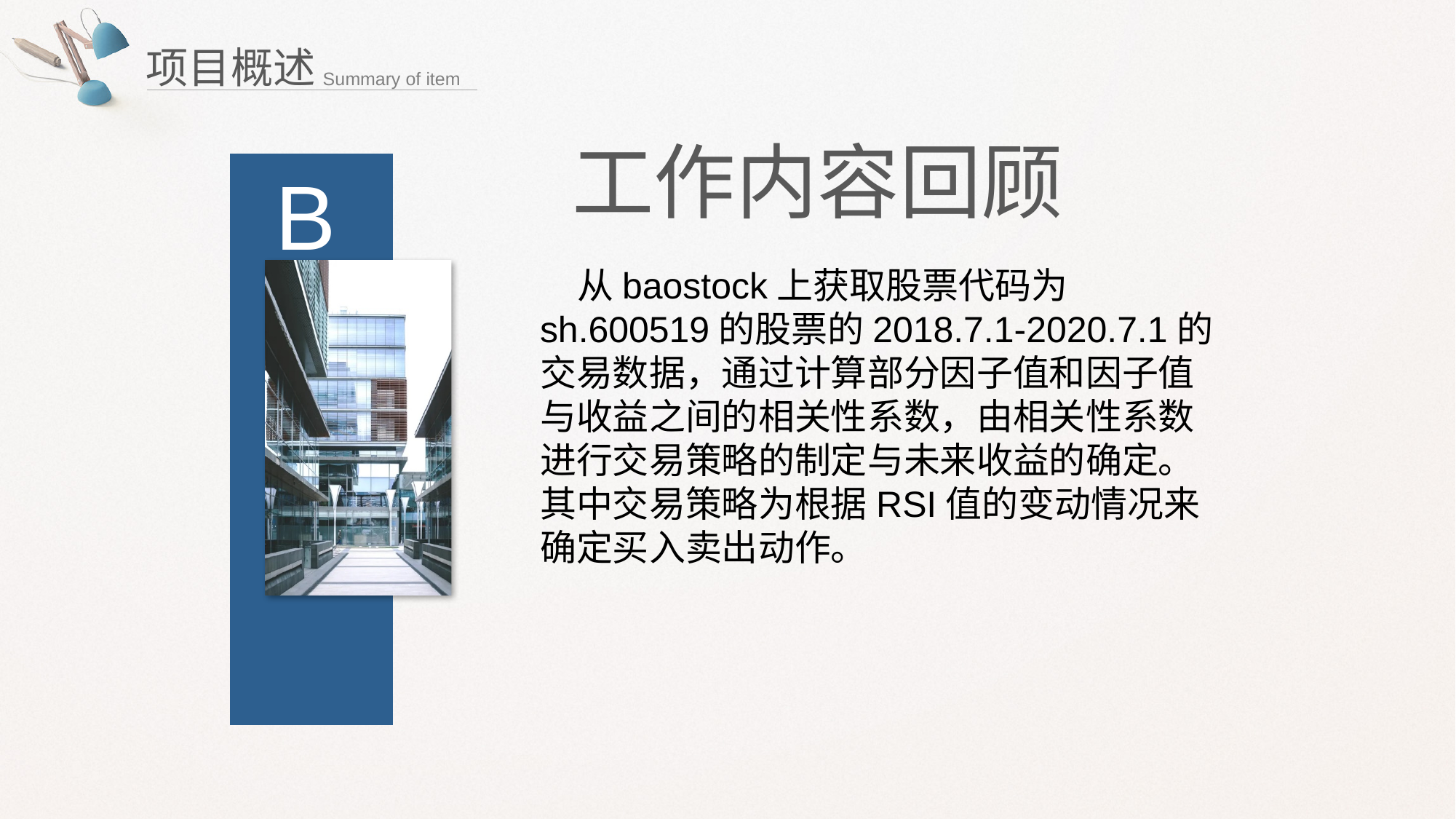

工作内容回顾
B

    从baostock上获取股票代码为sh.600519的股票的2018.7.1-2020.7.1的交易数据，通过计算部分因子值和因子值与收益之间的相关性系数，由相关性系数进行交易策略的制定与未来收益的确定。其中交易策略为根据RSI值的变动情况来确定买入卖出动作。